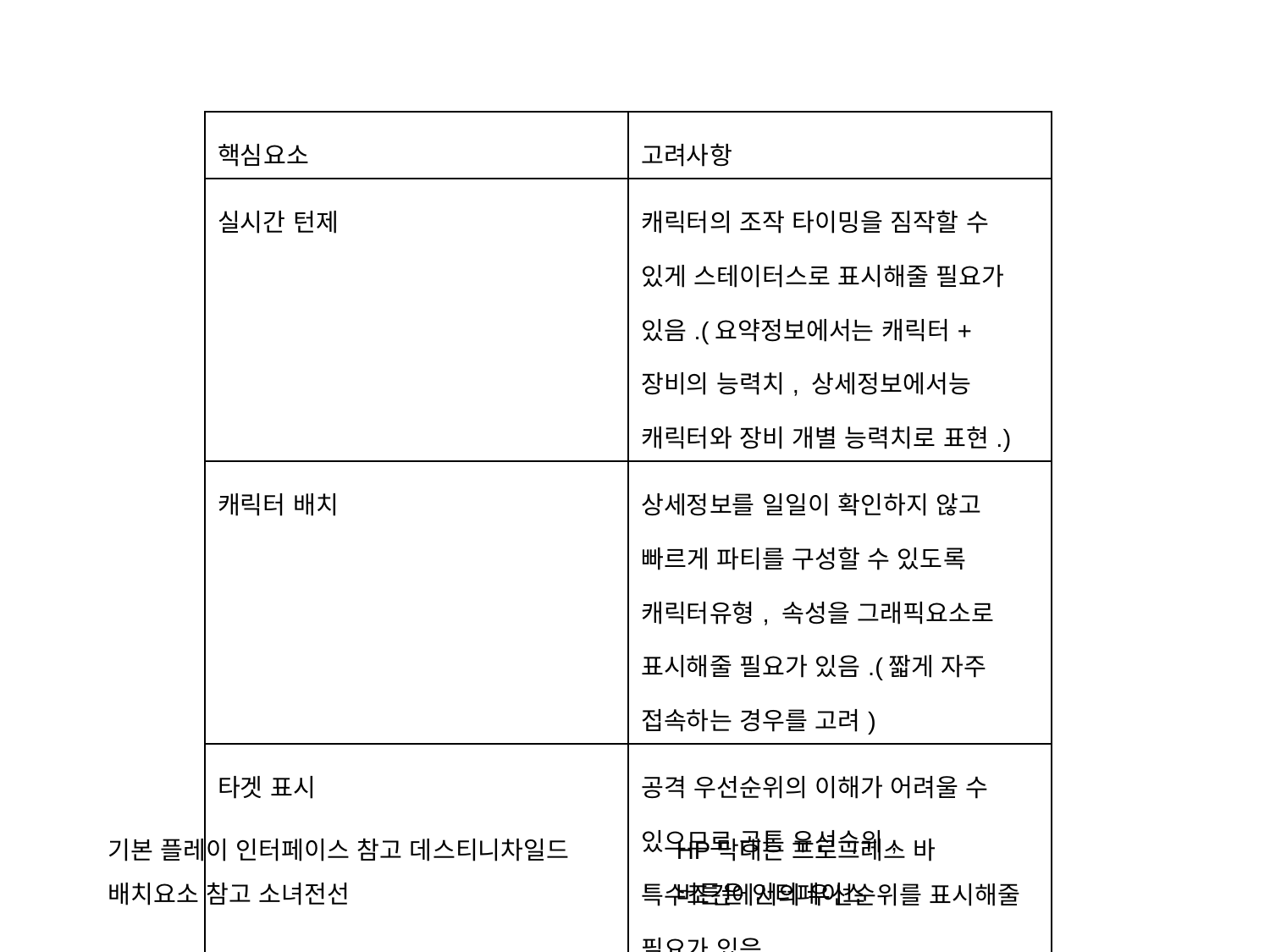

| 핵심요소 | 고려사항 |
| --- | --- |
| 실시간 턴제 | 캐릭터의 조작 타이밍을 짐작할 수 있게 스테이터스로 표시해줄 필요가 있음.(요약정보에서는 캐릭터+장비의 능력치, 상세정보에서능 캐릭터와 장비 개별 능력치로 표현.) |
| 캐릭터 배치 | 상세정보를 일일이 확인하지 않고 빠르게 파티를 구성할 수 있도록 캐릭터유형, 속성을 그래픽요소로 표시해줄 필요가 있음.(짧게 자주 접속하는 경우를 고려) |
| 타겟 표시 | 공격 우선순위의 이해가 어려울 수 있으므로 공통 우선순위, 특수조건에서의 우선순위를 표시해줄 필요가 있음. |
기본 플레이 인터페이스 참고 데스티니차일드
배치요소 참고 소녀전선
HP막대는 프로그레스 바
버튼은 인터페이스